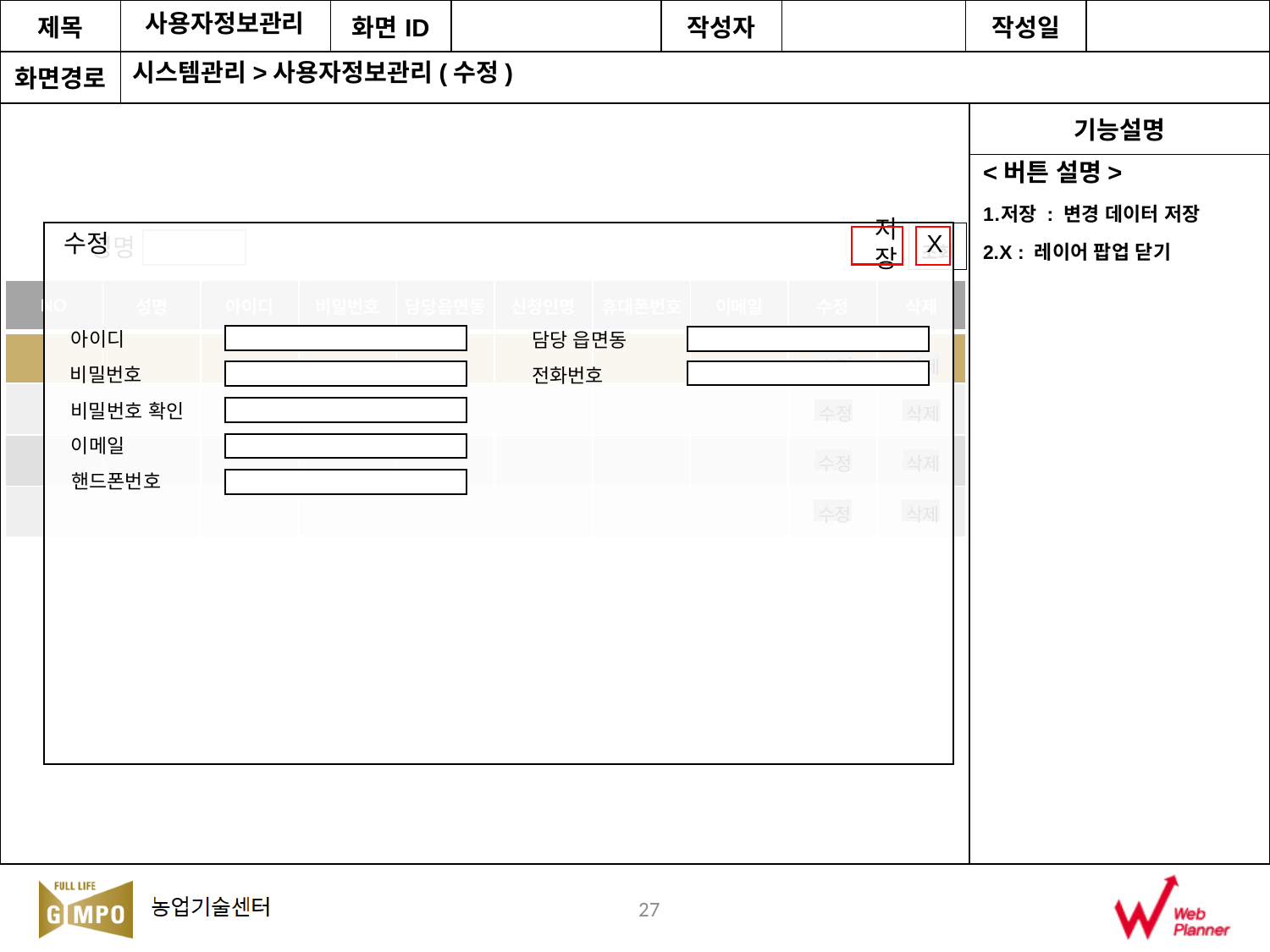

사용자정보관리

시스템관리>사용자정보관리(수정)
<버튼 설명>
저장 : 변경 데이터 저장
X : 레이어 팝업 닫기

X

아이디

담당 읍면동

비밀번호
전화번호

비밀번호 확인

이메일
핸드폰번호

조회

수정
저장

성명
| NO | 성명 | 아이디 | 비밀번호 | 담당읍면동 | 신청인명 | 휴대폰번호 | 이메일 | 수정 | 삭제 |
| --- | --- | --- | --- | --- | --- | --- | --- | --- | --- |
|  |  |  |  |  |  |  |  |  |  |
|  |  |  |  |  |  |  |  |  |  |
|  |  |  |  |  |  |  |  |  |  |
|  |  |  |  |  |  |  |  |  |  |
수정

수정

수정

수정

삭제

삭제

삭제

삭제

27